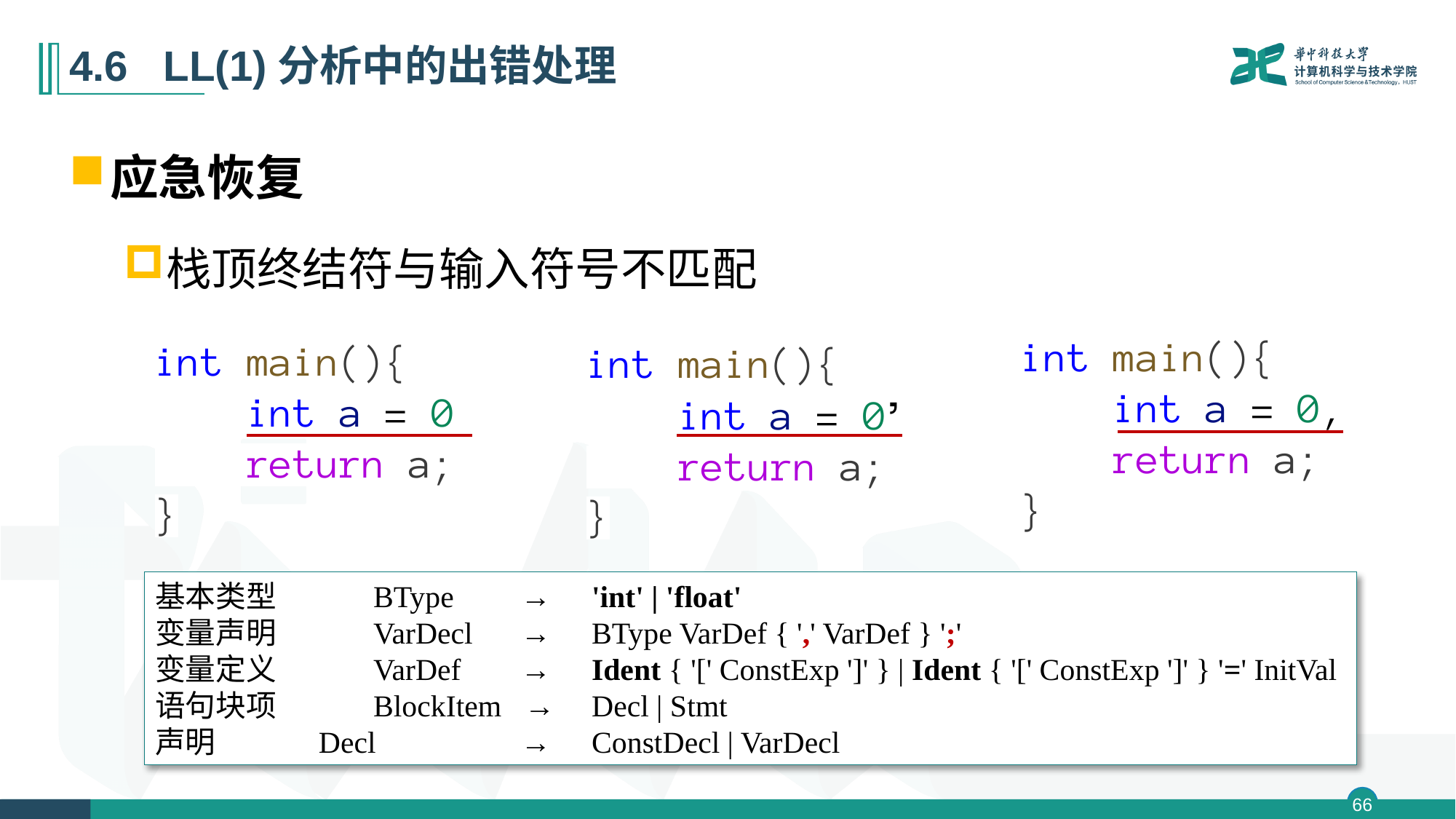

# 4.6   LL(1)分析中的出错处理
应急恢复
栈顶终结符与输入符号不匹配

int main(){
    int a = 0,
    return a;
}
int main(){
    int a = 0
    return a;
}
int main(){
    int a = 0’
    return a;
}
基本类型	BType 	     →	'int' | 'float'
变量声明	VarDecl 	     →	BType VarDef { ',' VarDef } ';'
变量定义	VarDef 	     →	Ident { '[' ConstExp ']' } | Ident { '[' ConstExp ']' } '=' InitVal
语句块项	BlockItem   →	Decl | Stmt
声明	       Decl 	     →	ConstDecl | VarDecl